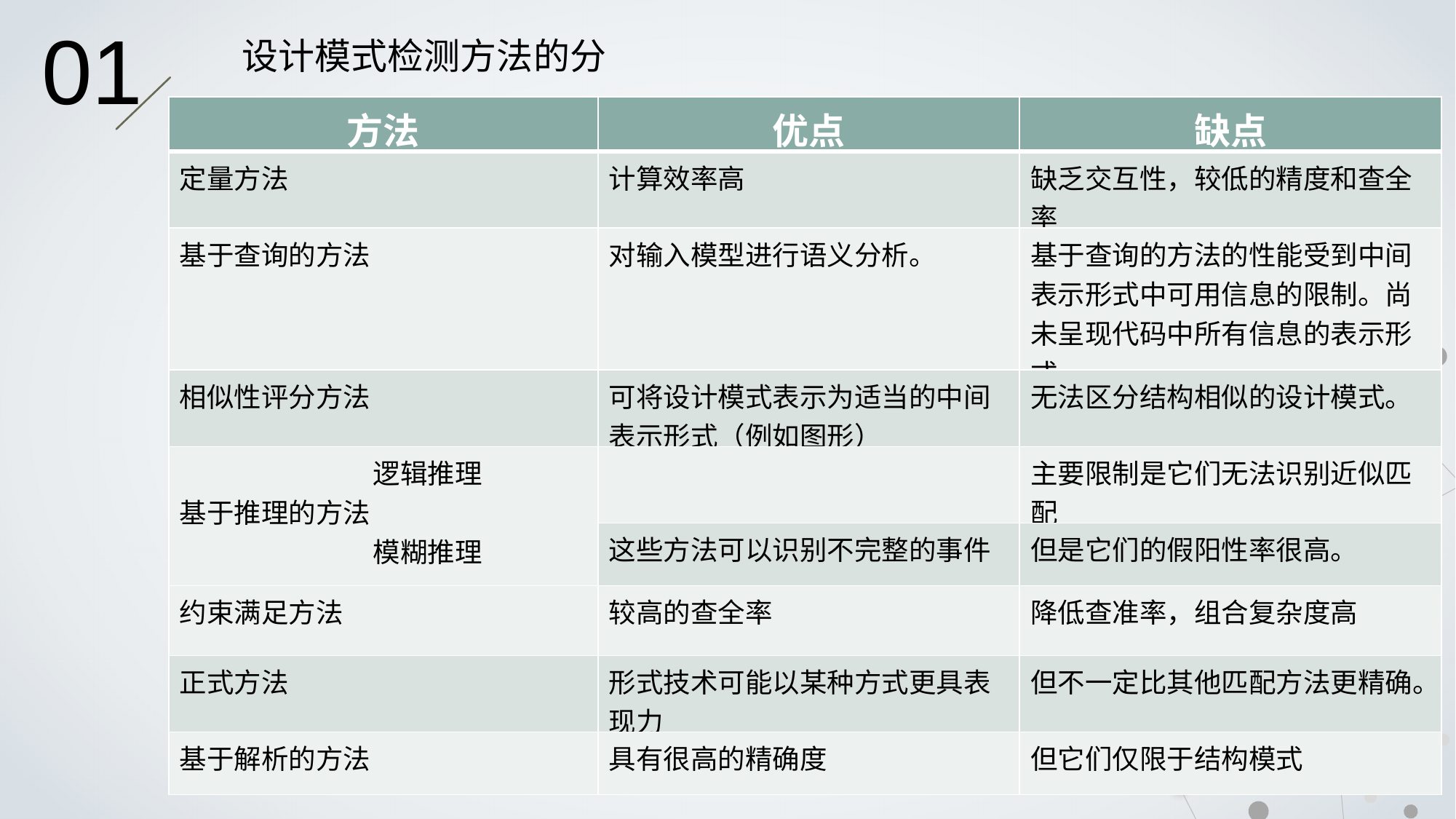

设计模式检测方法的分类
01
| 方法 | 优点 | 缺点 |
| --- | --- | --- |
| 定量方法 | 计算效率高 | 缺乏交互性，较低的精度和查全率 |
| 基于查询的方法 | 对输入模型进行语义分析。 | 基于查询的方法的性能受到中间表示形式中可用信息的限制。尚未呈现代码中所有信息的表示形式。 |
| 相似性评分方法 | 可将设计模式表示为适当的中间表示形式（例如图形） | 无法区分结构相似的设计模式。 |
| 逻辑推理 基于推理的方法 模糊推理 |  | 主要限制是它们无法识别近似匹配 |
|  | 这些方法可以识别不完整的事件 | 但是它们的假阳性率很高。 |
| 约束满足方法 | 较高的查全率 | 降低查准率，组合复杂度高 |
| 正式方法 | 形式技术可能以某种方式更具表现力 | 但不一定比其他匹配方法更精确。 |
| 基于解析的方法 | 具有很高的精确度 | 但它们仅限于结构模式 |